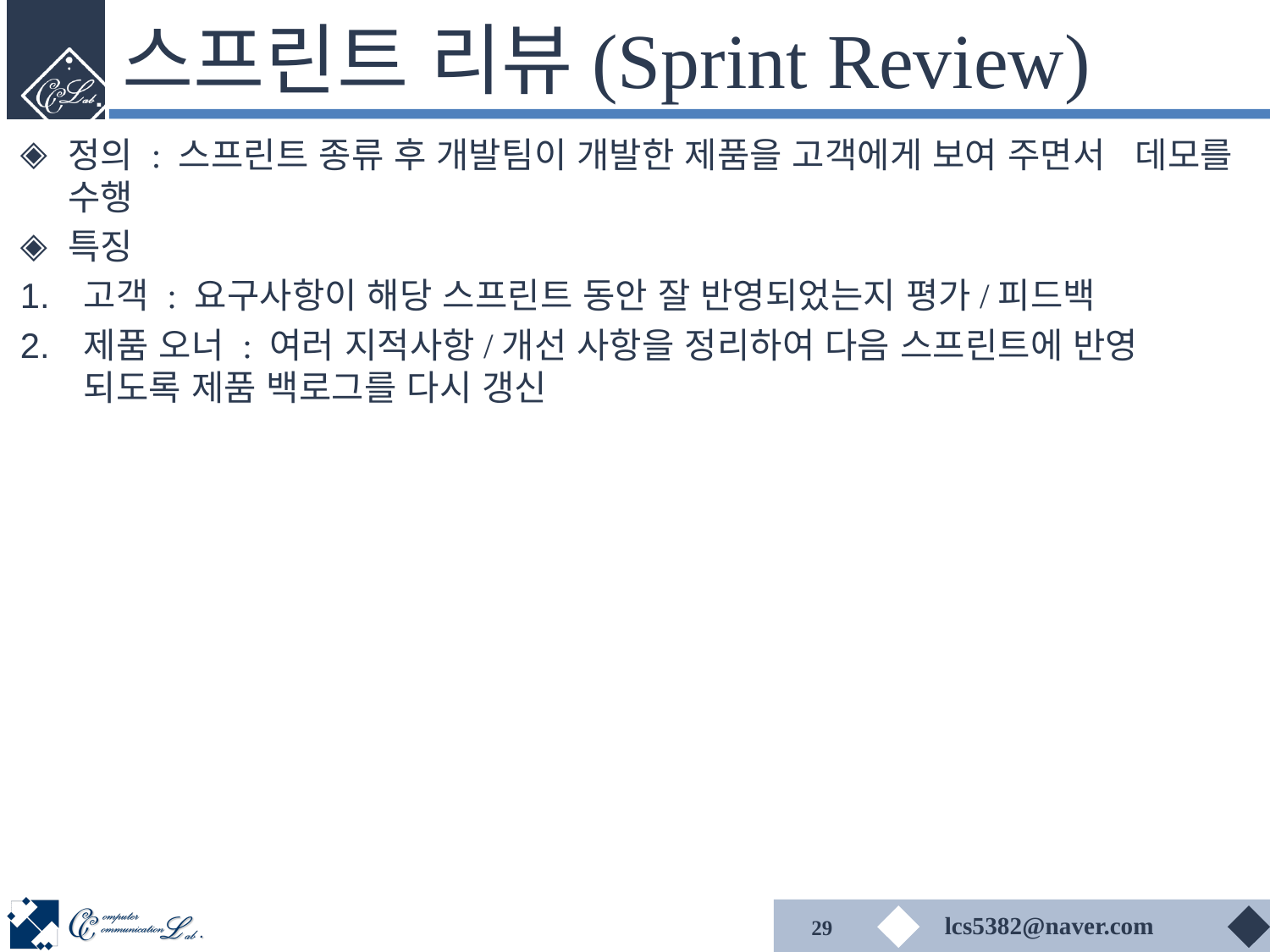

# 스프린트 리뷰(Sprint Review)
정의 : 스프린트 종류 후 개발팀이 개발한 제품을 고객에게 보여 주면서   데모를 수행
특징
고객 : 요구사항이 해당 스프린트 동안 잘 반영되었는지 평가/피드백
제품 오너 : 여러 지적사항/개선 사항을 정리하여 다음 스프린트에 반영    되도록 제품 백로그를 다시 갱신